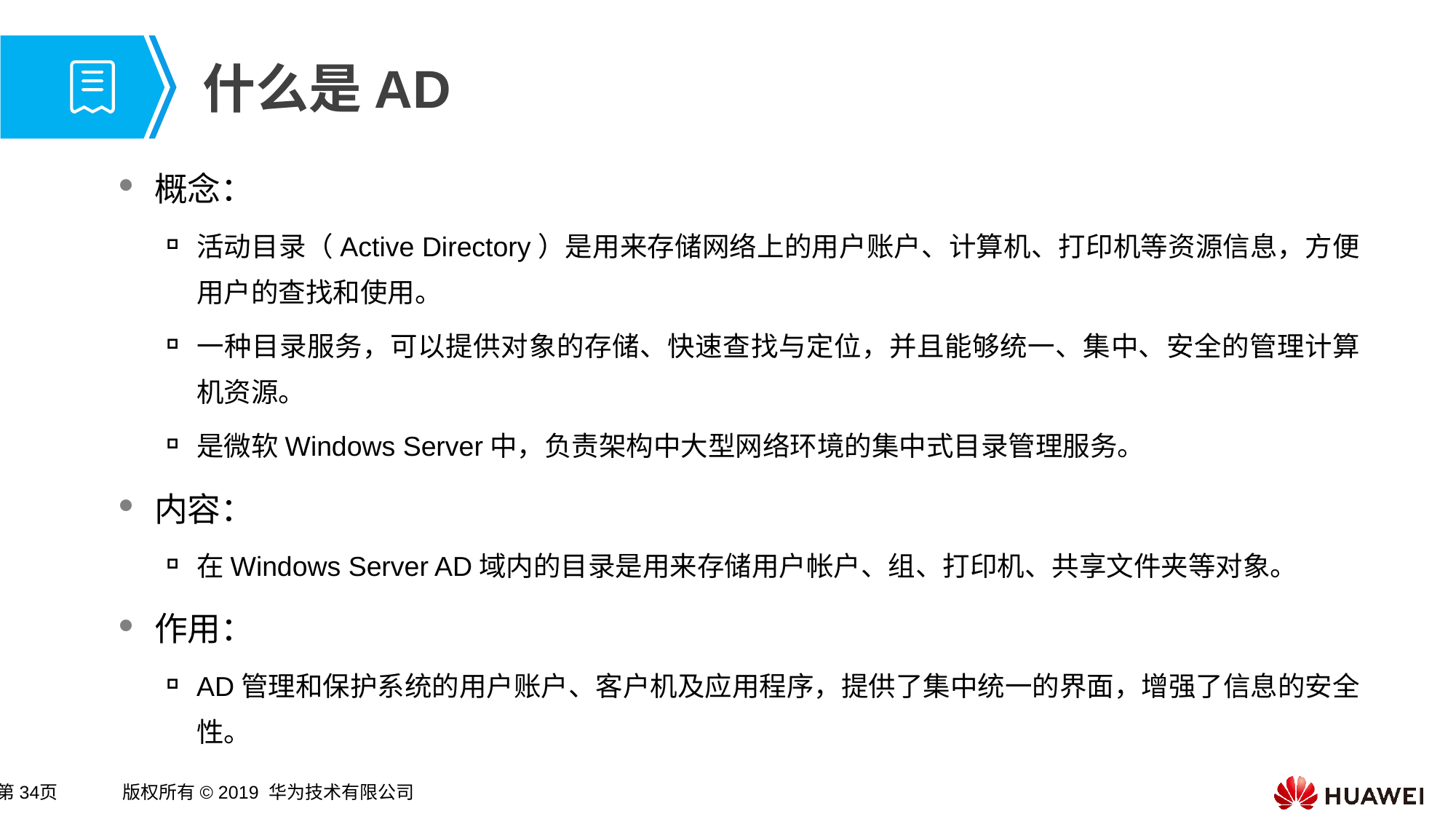

# 什么是AD
概念：
活动目录（Active Directory）是用来存储网络上的用户账户、计算机、打印机等资源信息，方便用户的查找和使用。
一种目录服务，可以提供对象的存储、快速查找与定位，并且能够统一、集中、安全的管理计算机资源。
是微软Windows Server中，负责架构中大型网络环境的集中式目录管理服务。
内容：
在Windows Server AD域内的目录是用来存储用户帐户、组、打印机、共享文件夹等对象。
作用：
AD管理和保护系统的用户账户、客户机及应用程序，提供了集中统一的界面，增强了信息的安全性。